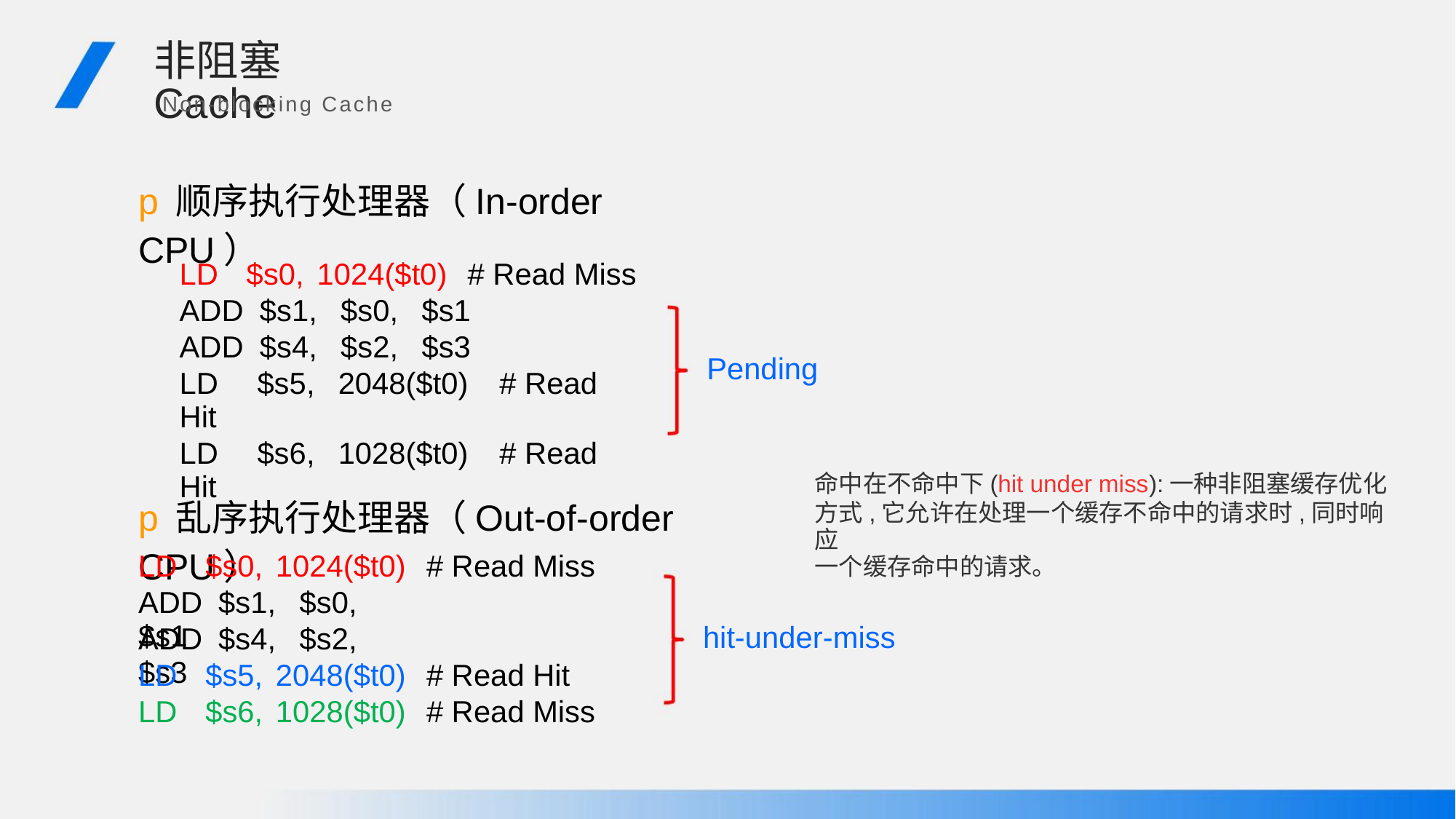

非阻塞Cache
Non-blocking Cache
p顺序执行处理器（In-order CPU）
LD $s0, 1024($t0) # Read Miss
ADD $s1, $s0, $s1
ADD $s4, $s2, $s3
LD $s5, 2048($t0) # Read Hit
LD $s6, 1028($t0) # Read Hit
Pending
命中在不命中下(hit under miss):一种非阻塞缓存优化
方式,它允许在处理一个缓存不命中的请求时,同时响应
一个缓存命中的请求。
p乱序执行处理器（Out-of-order CPU）
LD $s0, 1024($t0) # Read Miss
ADD $s1, $s0, $s1
hit-under-miss
ADD $s4, $s2, $s3
LD $s5, 2048($t0) # Read Hit
LD $s6, 1028($t0) # Read Miss